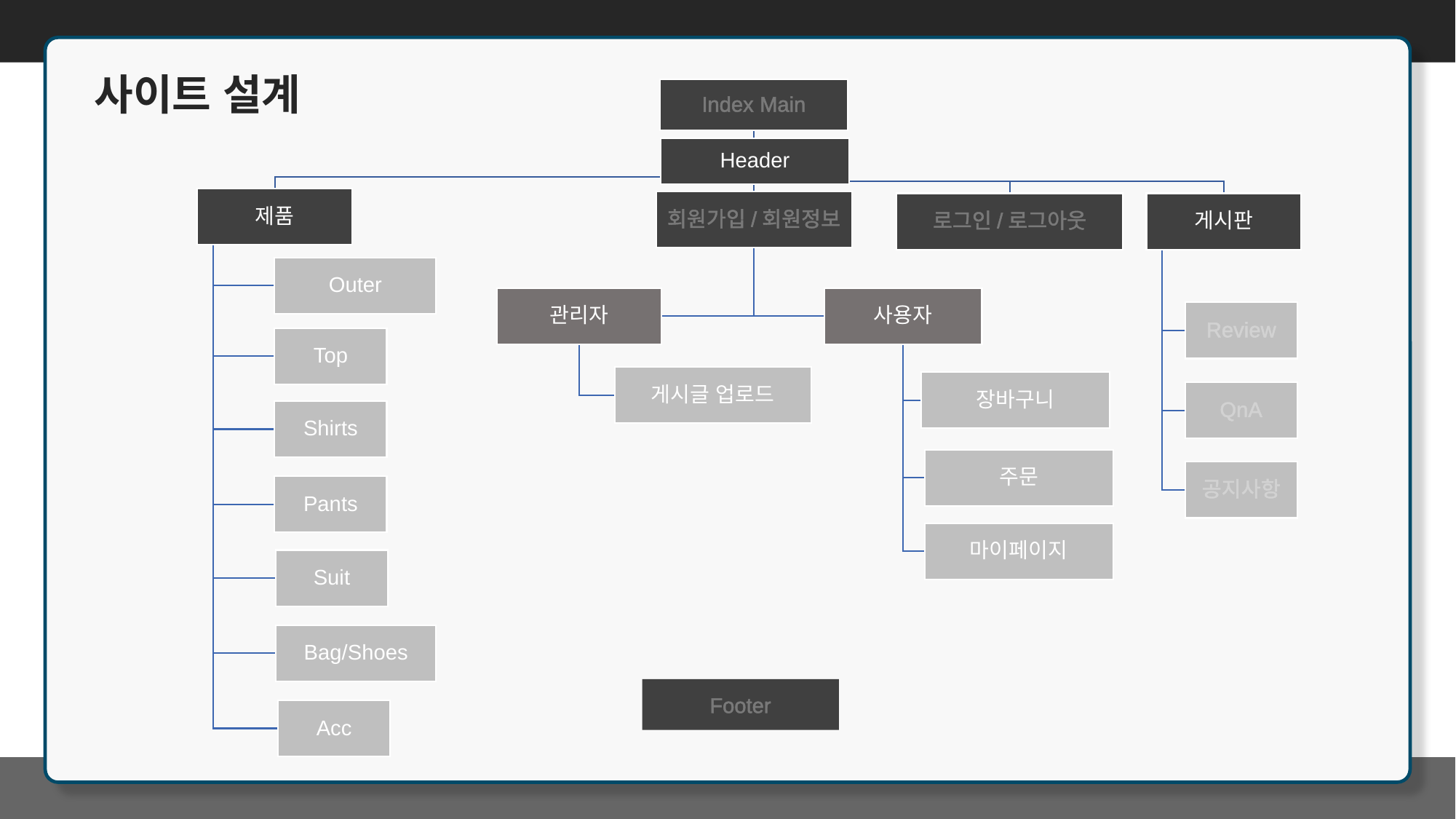

사이트 설계
Index Main
제품
Outer
Top
Shirts
Pants
Suit
Bag/Shoes
Acc
회원가입/회원정보
관리자
게시글 업로드
사용자
장바구니
주문
마이페이지
로그인/로그아웃
게시판
Review
QnA
공지사항
Header
Footer